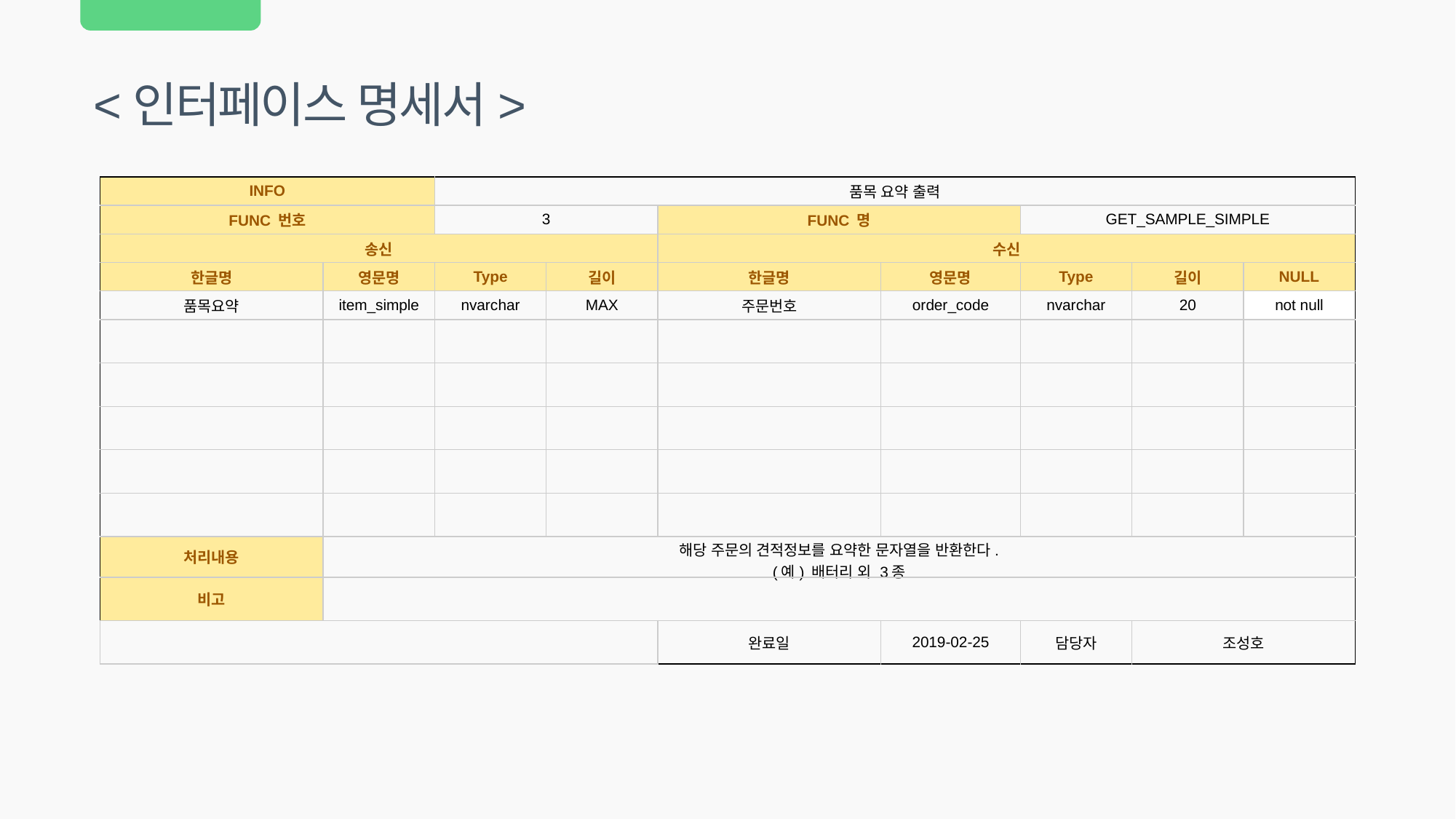

<인터페이스 명세서>
| INFO |  | 품목 요약 출력 |  |  |  |  |  |  |
| --- | --- | --- | --- | --- | --- | --- | --- | --- |
| FUNC 번호 |  | 3 |  | FUNC 명 |  | GET\_SAMPLE\_SIMPLE |  |  |
| 송신 |  |  |  | 수신 |  |  |  |  |
| 한글명 | 영문명 | Type | 길이 | 한글명 | 영문명 | Type | 길이 | NULL |
| 품목요약 | item\_simple | nvarchar | MAX | 주문번호 | order\_code | nvarchar | 20 | not null |
|  |  |  |  |  |  |  |  |  |
|  |  |  |  |  |  |  |  |  |
|  |  |  |  |  |  |  |  |  |
|  |  |  |  |  |  |  |  |  |
|  |  |  |  |  |  |  |  |  |
| 처리내용 | 해당 주문의 견적정보를 요약한 문자열을 반환한다. (예) 배터리 외 3종 |  |  |  |  |  |  |  |
| 비고 |  |  |  |  |  |  |  |  |
|  |  |  |  | 완료일 | 2019-02-25 | 담당자 | 조성호 |  |